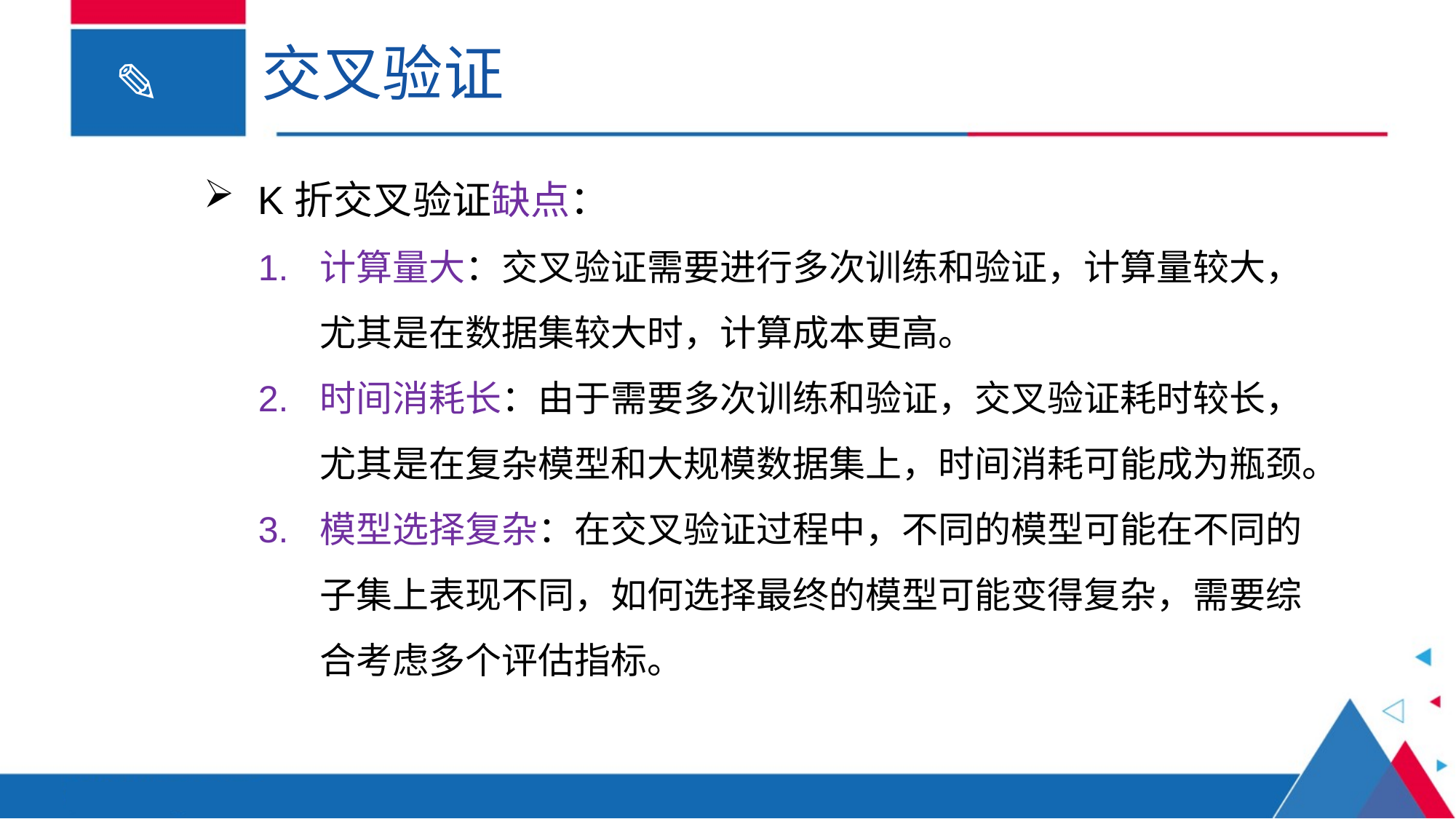

# 交叉验证
K折交叉验证缺点：
计算量大：交叉验证需要进行多次训练和验证，计算量较大，尤其是在数据集较大时，计算成本更高。
时间消耗长：由于需要多次训练和验证，交叉验证耗时较长，尤其是在复杂模型和大规模数据集上，时间消耗可能成为瓶颈。
模型选择复杂：在交叉验证过程中，不同的模型可能在不同的子集上表现不同，如何选择最终的模型可能变得复杂，需要综合考虑多个评估指标。